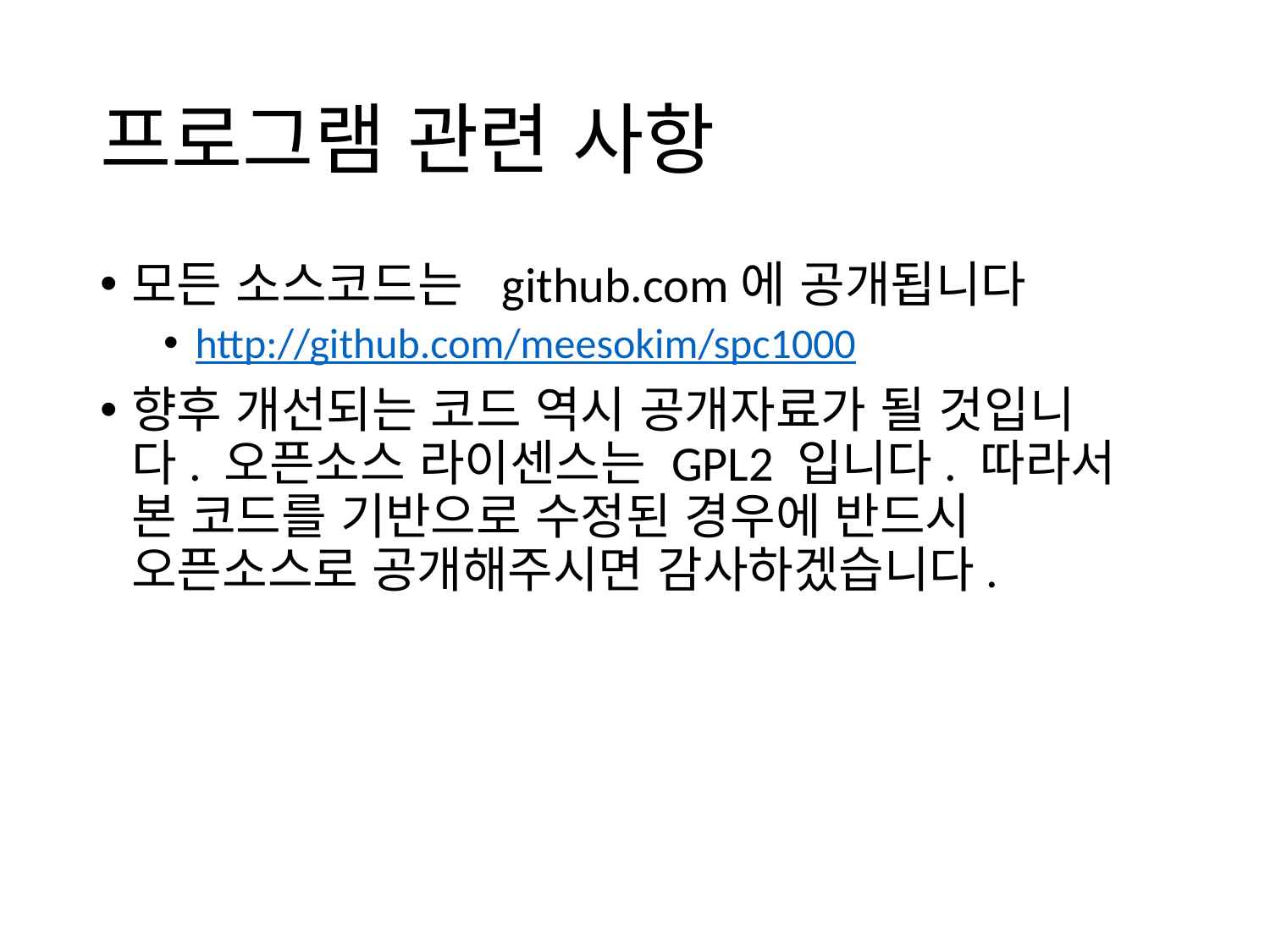

# 프로그램 관련 사항
모든 소스코드는  github.com에 공개됩니다
http://github.com/meesokim/spc1000
향후 개선되는 코드 역시 공개자료가 될 것입니다. 오픈소스 라이센스는 GPL2 입니다. 따라서 본 코드를 기반으로 수정된 경우에 반드시 오픈소스로 공개해주시면 감사하겠습니다.